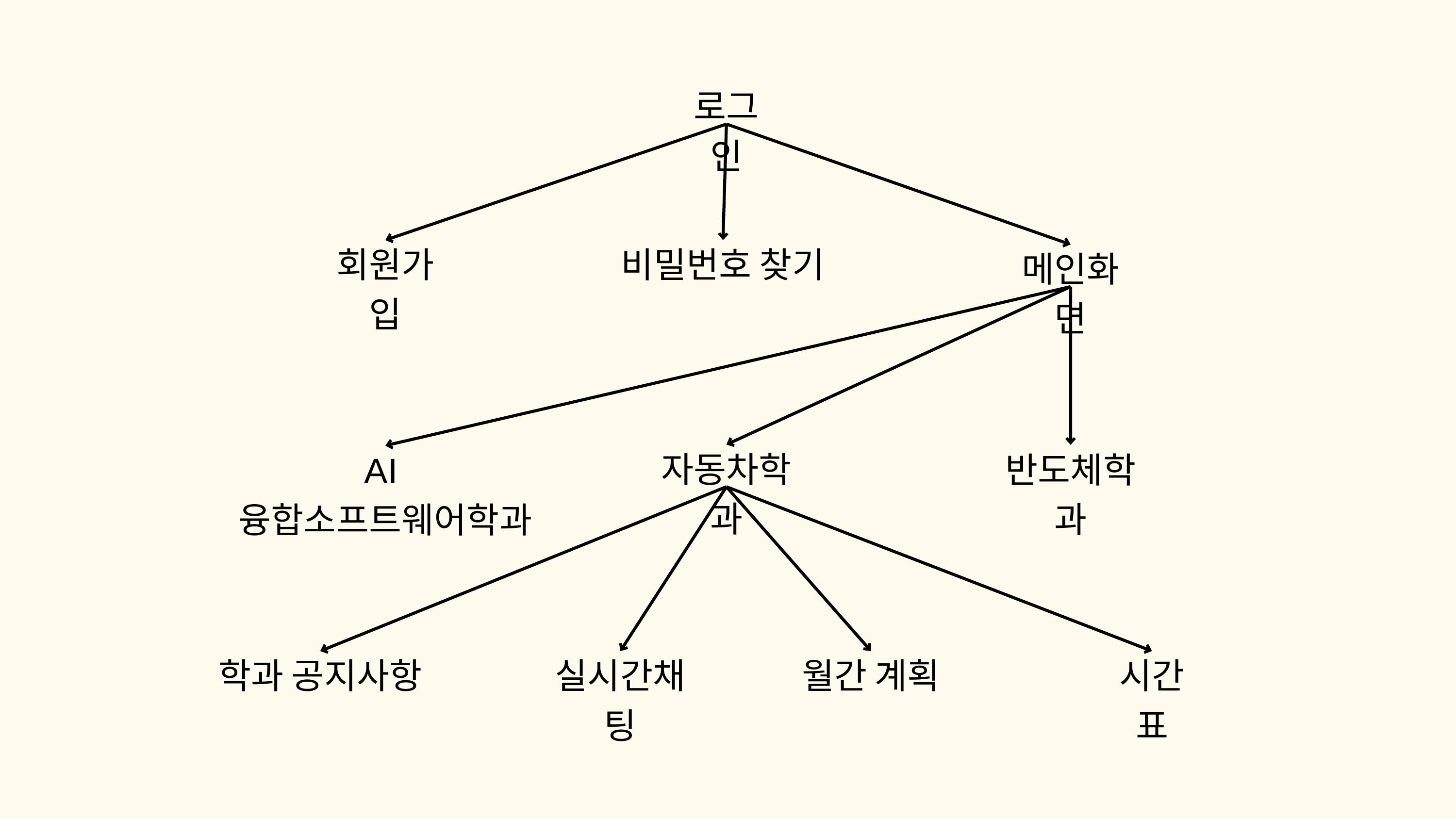

로그인

회원가입
비밀번호 찾기
메인화면

자동차학과
반도체학과
AI융합소프트웨어학과

학과 공지사항
실시간채팅
월간 계획
시간표